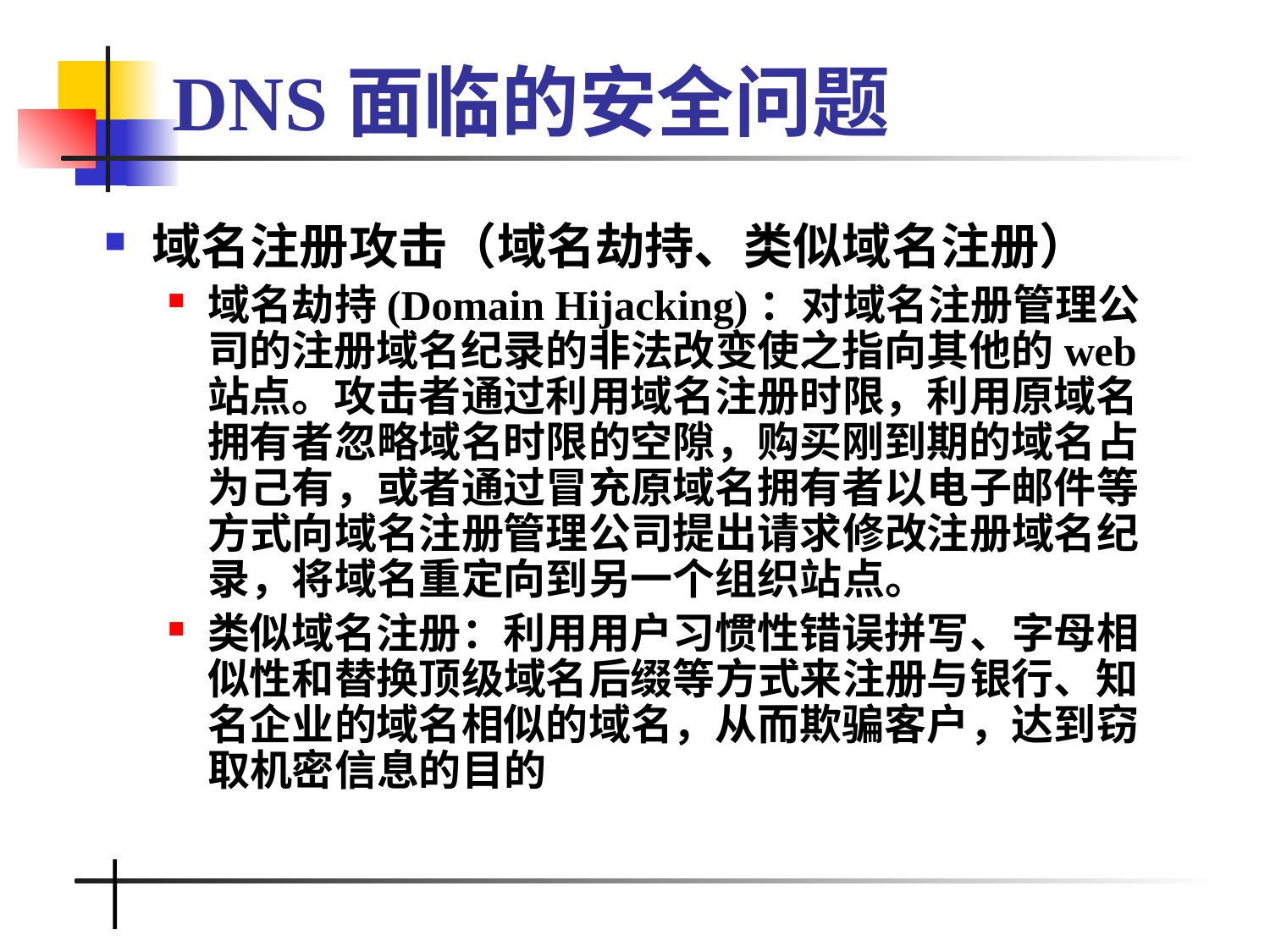

# DNS面临的安全问题
域名注册攻击（域名劫持、类似域名注册）
域名劫持(Domain Hijacking)：对域名注册管理公司的注册域名纪录的非法改变使之指向其他的web站点。攻击者通过利用域名注册时限，利用原域名拥有者忽略域名时限的空隙，购买刚到期的域名占为己有，或者通过冒充原域名拥有者以电子邮件等方式向域名注册管理公司提出请求修改注册域名纪录，将域名重定向到另一个组织站点。
类似域名注册：利用用户习惯性错误拼写、字母相似性和替换顶级域名后缀等方式来注册与银行、知名企业的域名相似的域名，从而欺骗客户，达到窃取机密信息的目的